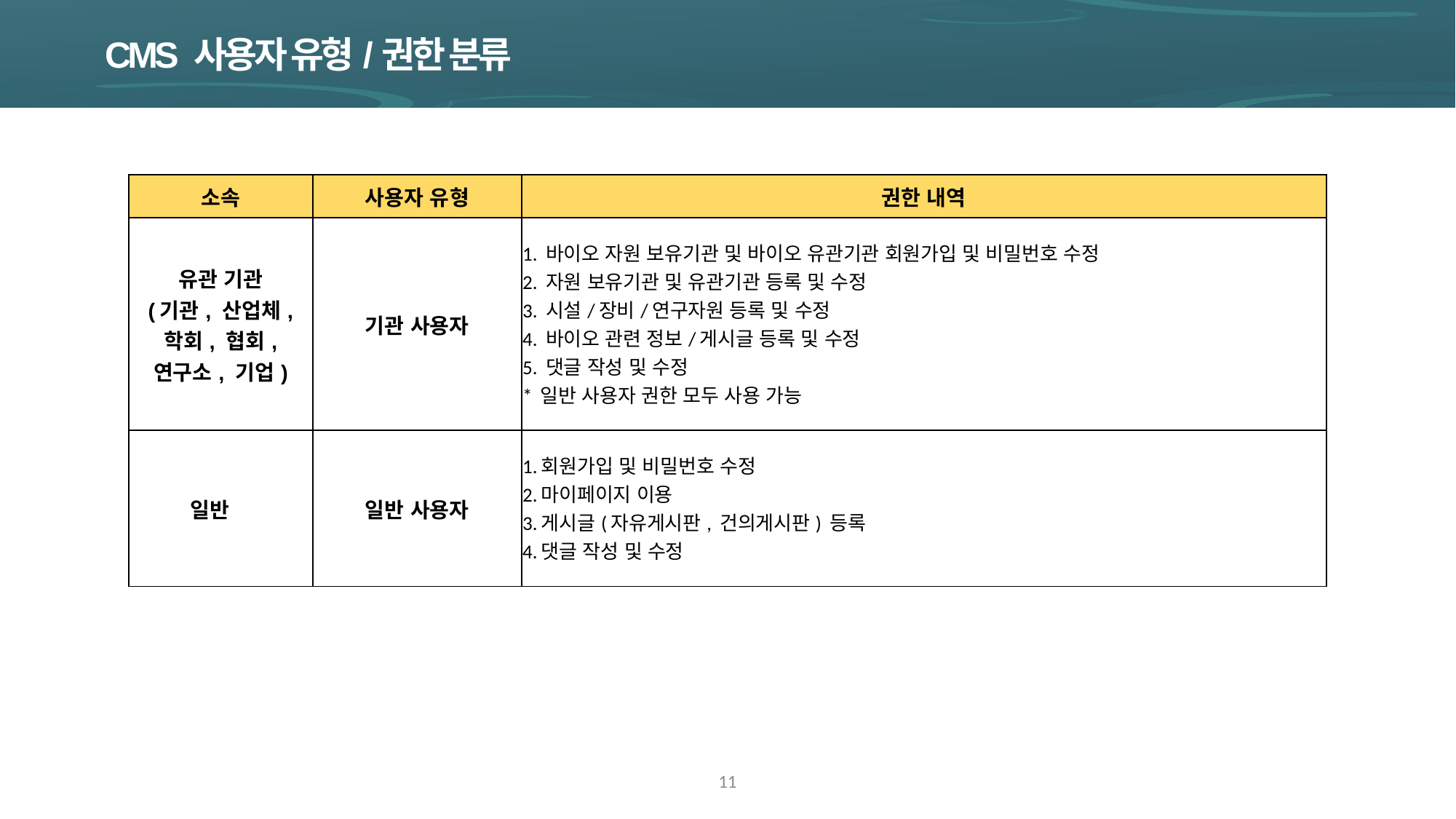

CMS 사용자 유형/권한 분류
| 소속 | 사용자 유형 | 권한 내역 |
| --- | --- | --- |
| 유관 기관 (기관, 산업체, 학회, 협회, 연구소, 기업) | 기관 사용자 | 1. 바이오 자원 보유기관 및 바이오 유관기관 회원가입 및 비밀번호 수정 2. 자원 보유기관 및 유관기관 등록 및 수정 3. 시설/장비/연구자원 등록 및 수정 4. 바이오 관련 정보/게시글 등록 및 수정 5. 댓글 작성 및 수정 \* 일반 사용자 권한 모두 사용 가능 |
| 일반 | 일반 사용자 | 1.회원가입 및 비밀번호 수정 2.마이페이지 이용 3.게시글(자유게시판, 건의게시판) 등록 4.댓글 작성 및 수정 |
11